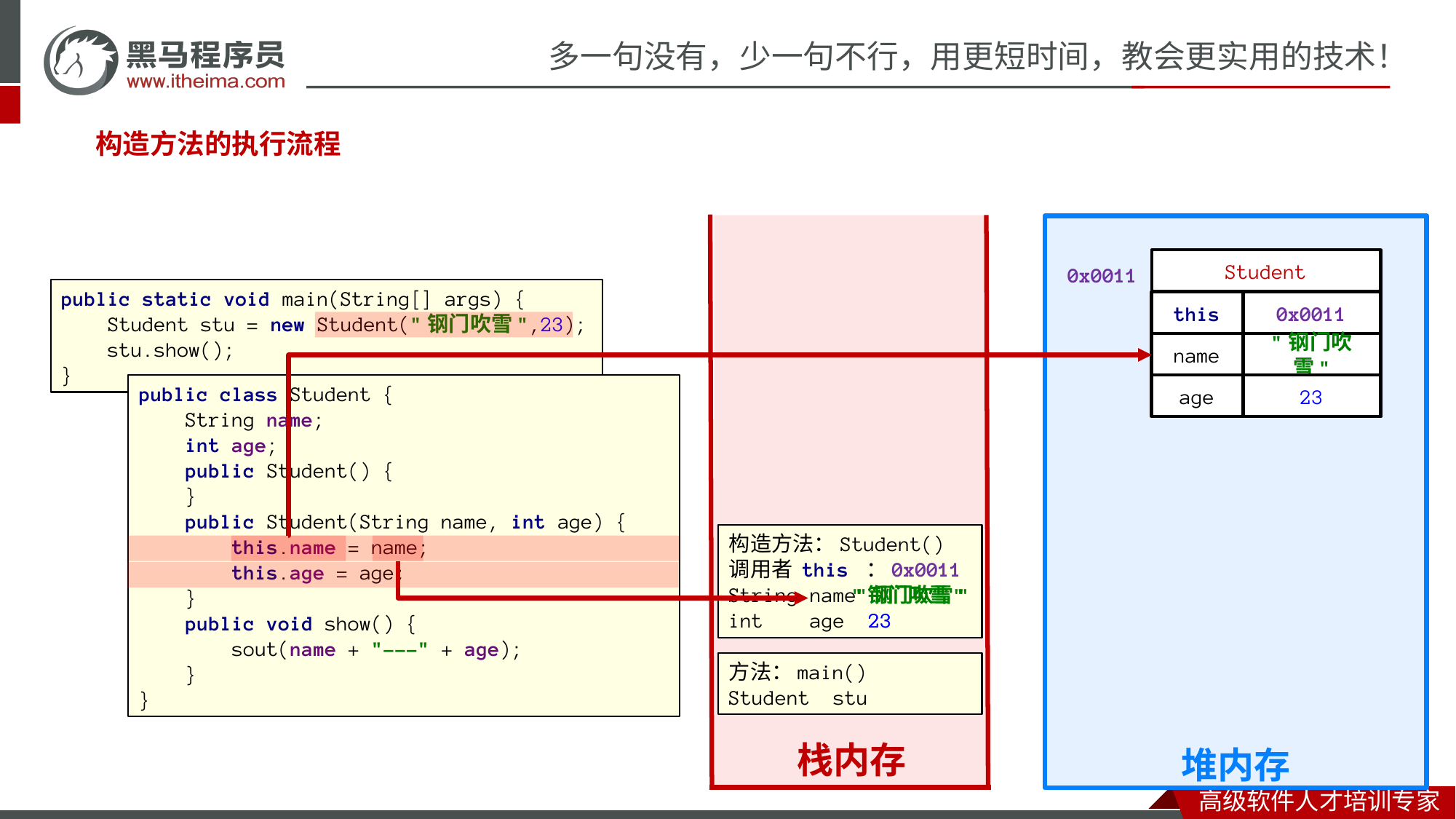

#
构造方法的执行流程

栈内存

堆内存
0x0011
Student
public static void main(String[] args) {
    Student stu = new Student("钢门吹雪",23);
    stu.show();
}
this
0x0011

name
null
"钢门吹雪"
public class Student {
    String name;
    int age;
    public Student() {
    }
    public Student(String name, int age) {
        this.name = name;
        this.age = age;
    }
    public void show() {
        sout(name + "---" + age);
    }
}
age
0
23
构造方法：Student()
调用者 this ：0x0011
String name"钢门吹雪"
int    age  23

"钢门吹雪"
23
方法：main()
Student  stu